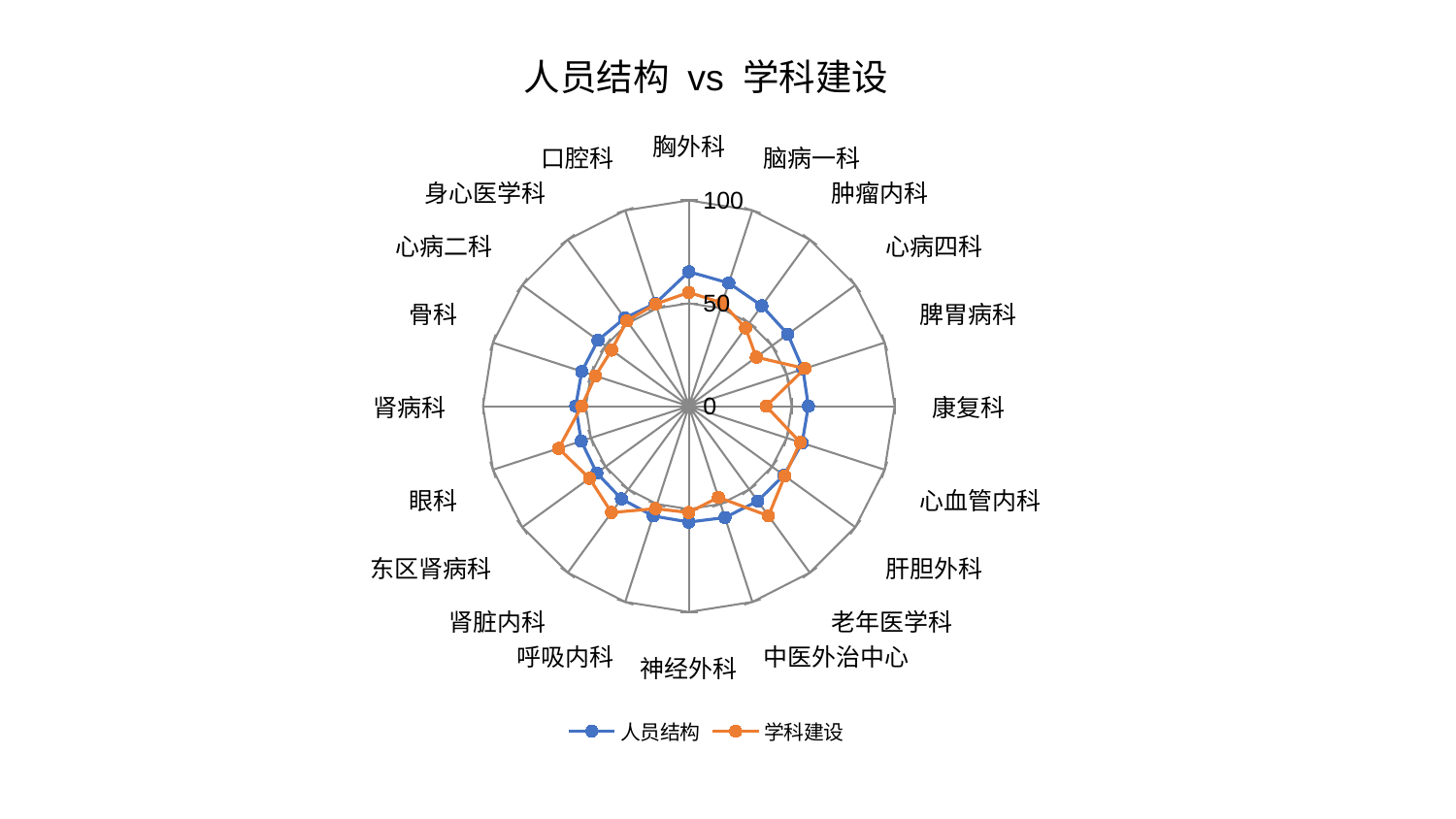

### Chart: 人员结构 vs 学科建设

| Category | 人员结构 | 学科建设 |
|---|---|---|
| 胸外科 | 65.35854386246328 | 55.28394188593106 |
| 脑病一科 | 62.91050509125518 | 52.76911707438047 |
| 肿瘤内科 | 60.33886604345 | 46.97429966349642 |
| 心病四科 | 59.47027761387368 | 40.52056389198909 |
| 脾胃病科 | 58.299919297691936 | 59.326118350749745 |
| 康复科 | 58.09368089958462 | 37.556474876610174 |
| 心血管内科 | 57.896476641563595 | 56.94864213797216 |
| 肝胆外科 | 57.09997788786263 | 57.658249496107125 |
| 老年医学科 | 56.974668202752966 | 65.86682642225396 |
| 中医外治中心 | 56.917637342568554 | 46.56096967235503 |
| 神经外科 | 56.293750494629634 | 51.684581106344424 |
| 呼吸内科 | 56.096077997868214 | 52.352794168617514 |
| 肾脏内科 | 55.67555099740817 | 63.874222721086426 |
| 东区肾病科 | 55.24996761629835 | 59.63331782829346 |
| 眼科 | 54.946937953259834 | 66.49835233665182 |
| 肾病科 | 54.93410875276046 | 52.03785190765147 |
| 骨科 | 54.67958896311353 | 47.69460547604813 |
| 心病二科 | 54.538220670785705 | 46.376608454254715 |
| 身心医学科 | 52.9371407152161 | 51.231058227789774 |
| 口腔科 | 52.51818583803952 | 52.21228587278802 |
23